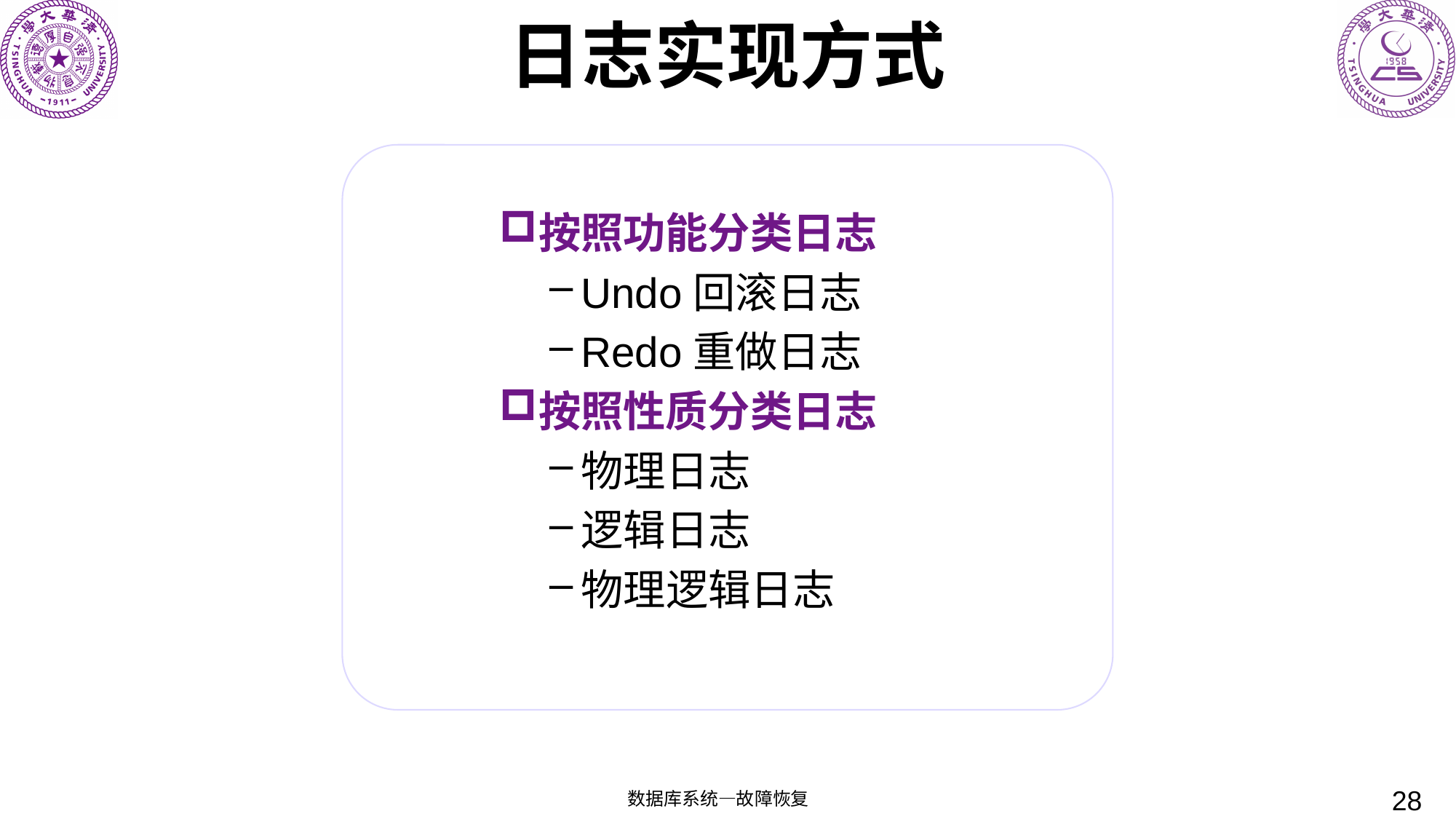

# 日志实现方式

按照功能分类日志
Undo回滚日志
Redo重做日志
按照性质分类日志
物理日志
逻辑日志
物理逻辑日志
28
数据库系统—故障恢复